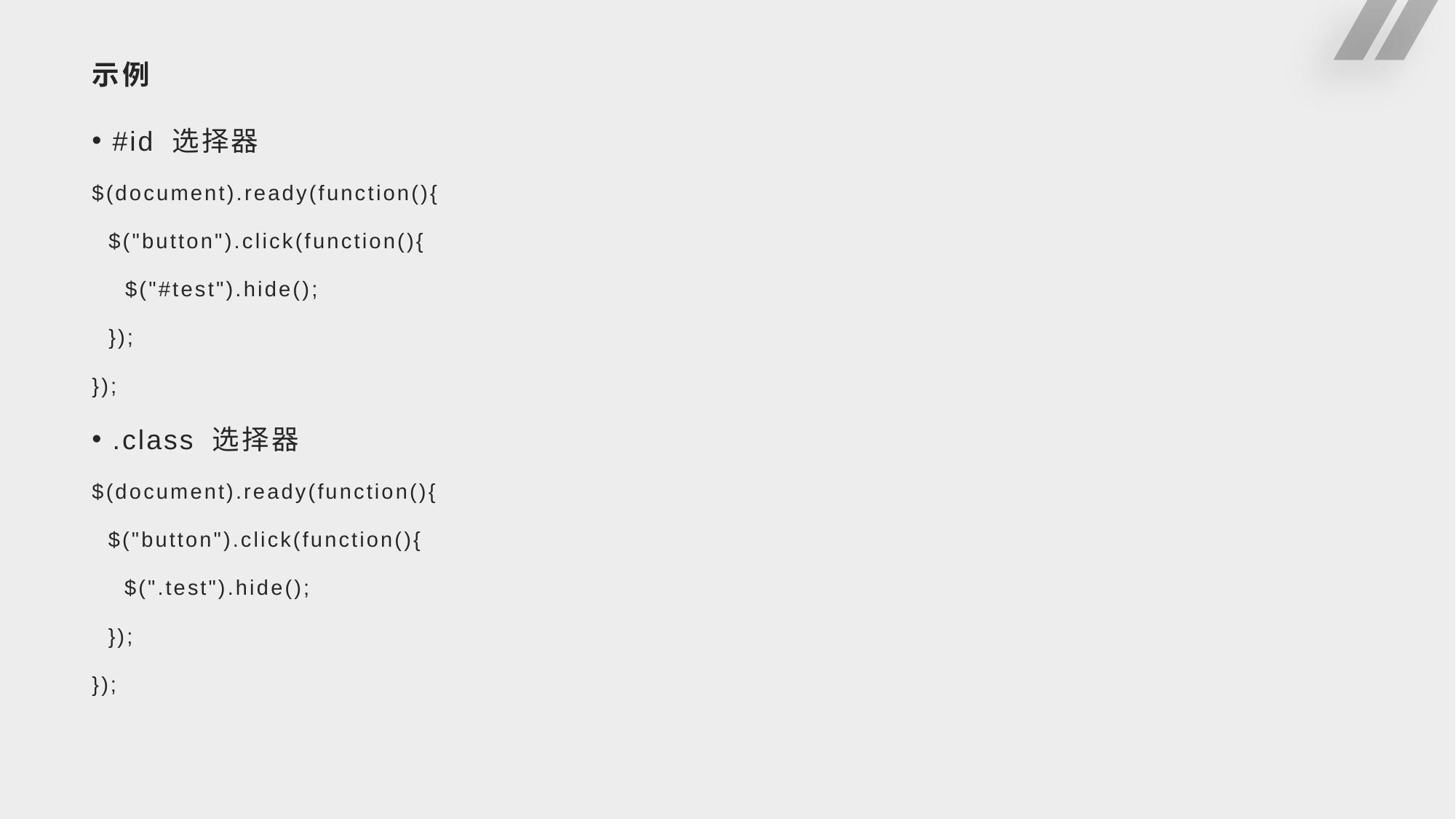

# 示例
#id 选择器
$(document).ready(function(){
  $("button").click(function(){
    $("#test").hide();
  });
});
.class 选择器
$(document).ready(function(){
  $("button").click(function(){
    $(".test").hide();
  });
});